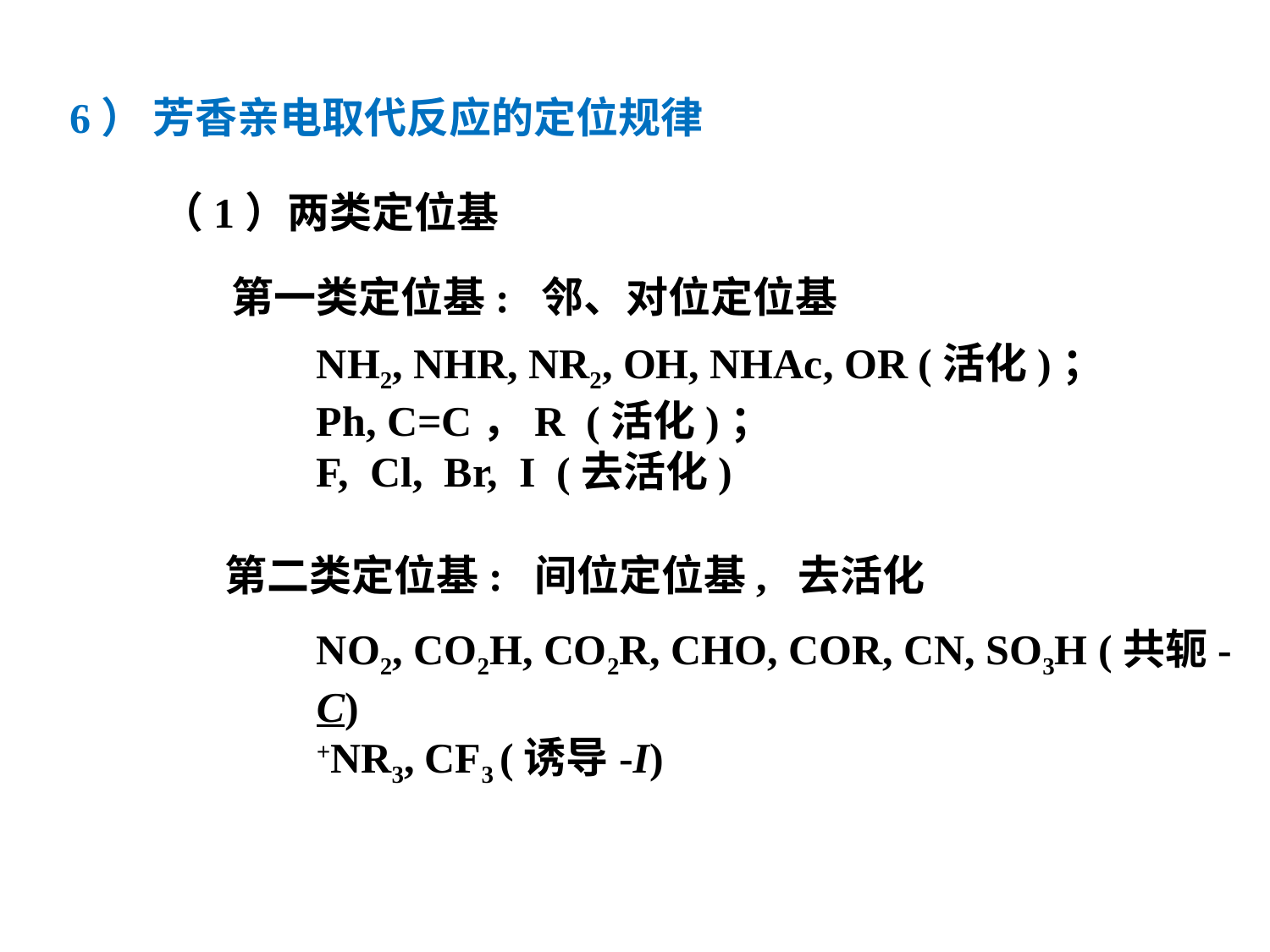

6） 芳香亲电取代反应的定位规律
（1）两类定位基
第一类定位基:  邻、对位定位基
NH2, NHR, NR2, OH, NHAc, OR (活化)；
Ph, C=C，R  (活化)；
F,  Cl,  Br,  I  (去活化)
第二类定位基:  间位定位基,  去活化
NO2, CO2H, CO2R, CHO, COR, CN, SO3H (共轭-C)
+NR3, CF3 (诱导-I)